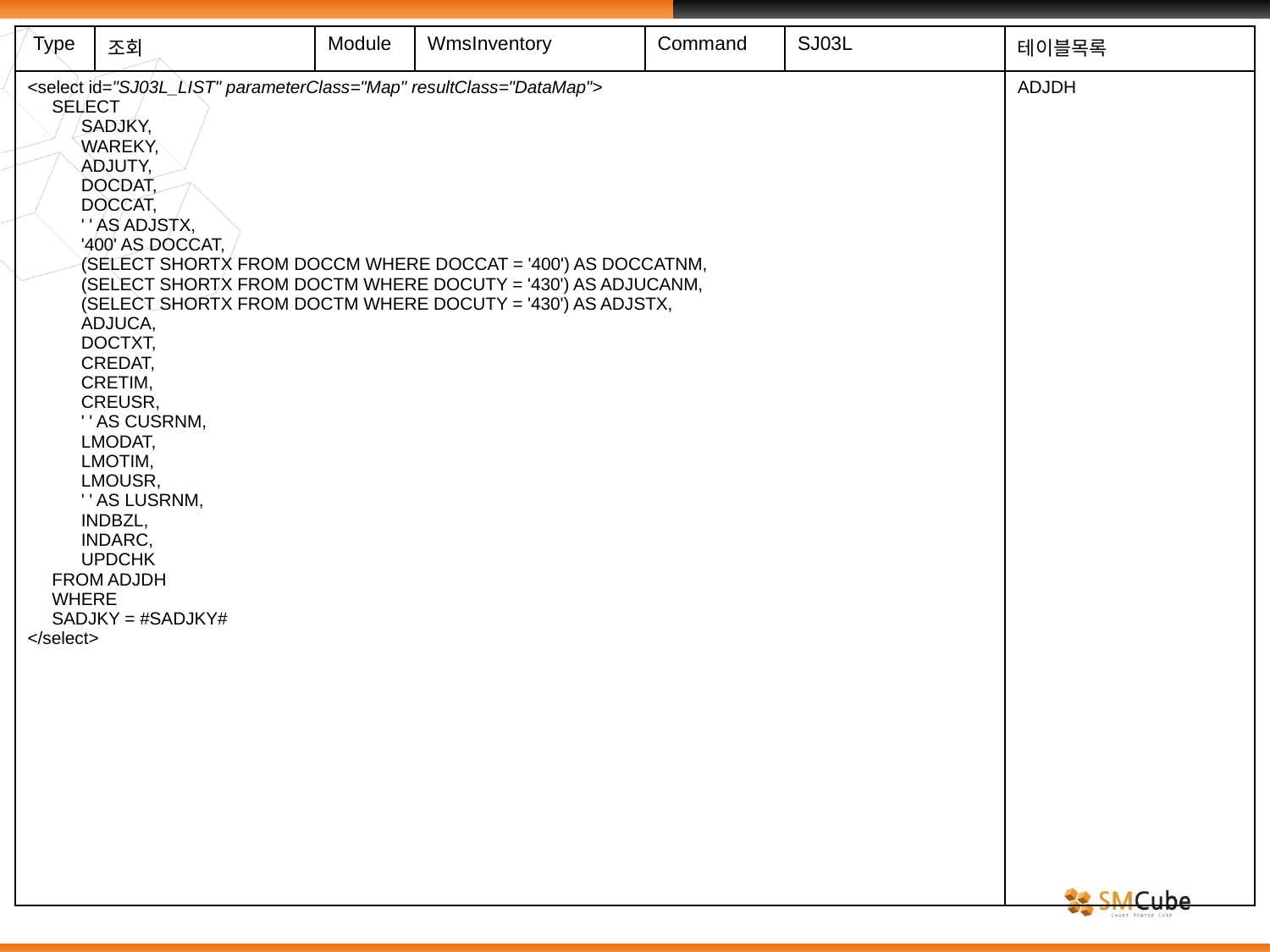

| Type | 조회 | Module | WmsInventory | Command | SJ03L | 테이블목록 |
| --- | --- | --- | --- | --- | --- | --- |
| <select id="SJ03L\_LIST" parameterClass="Map" resultClass="DataMap"> SELECT SADJKY, WAREKY, ADJUTY, DOCDAT, DOCCAT, ' ' AS ADJSTX, '400' AS DOCCAT, (SELECT SHORTX FROM DOCCM WHERE DOCCAT = '400') AS DOCCATNM, (SELECT SHORTX FROM DOCTM WHERE DOCUTY = '430') AS ADJUCANM, (SELECT SHORTX FROM DOCTM WHERE DOCUTY = '430') AS ADJSTX, ADJUCA, DOCTXT, CREDAT, CRETIM, CREUSR, ' ' AS CUSRNM, LMODAT, LMOTIM, LMOUSR, ' ' AS LUSRNM, INDBZL, INDARC, UPDCHK FROM ADJDH WHERE SADJKY = #SADJKY# </select> |  |  |  |  |  | ADJDH |